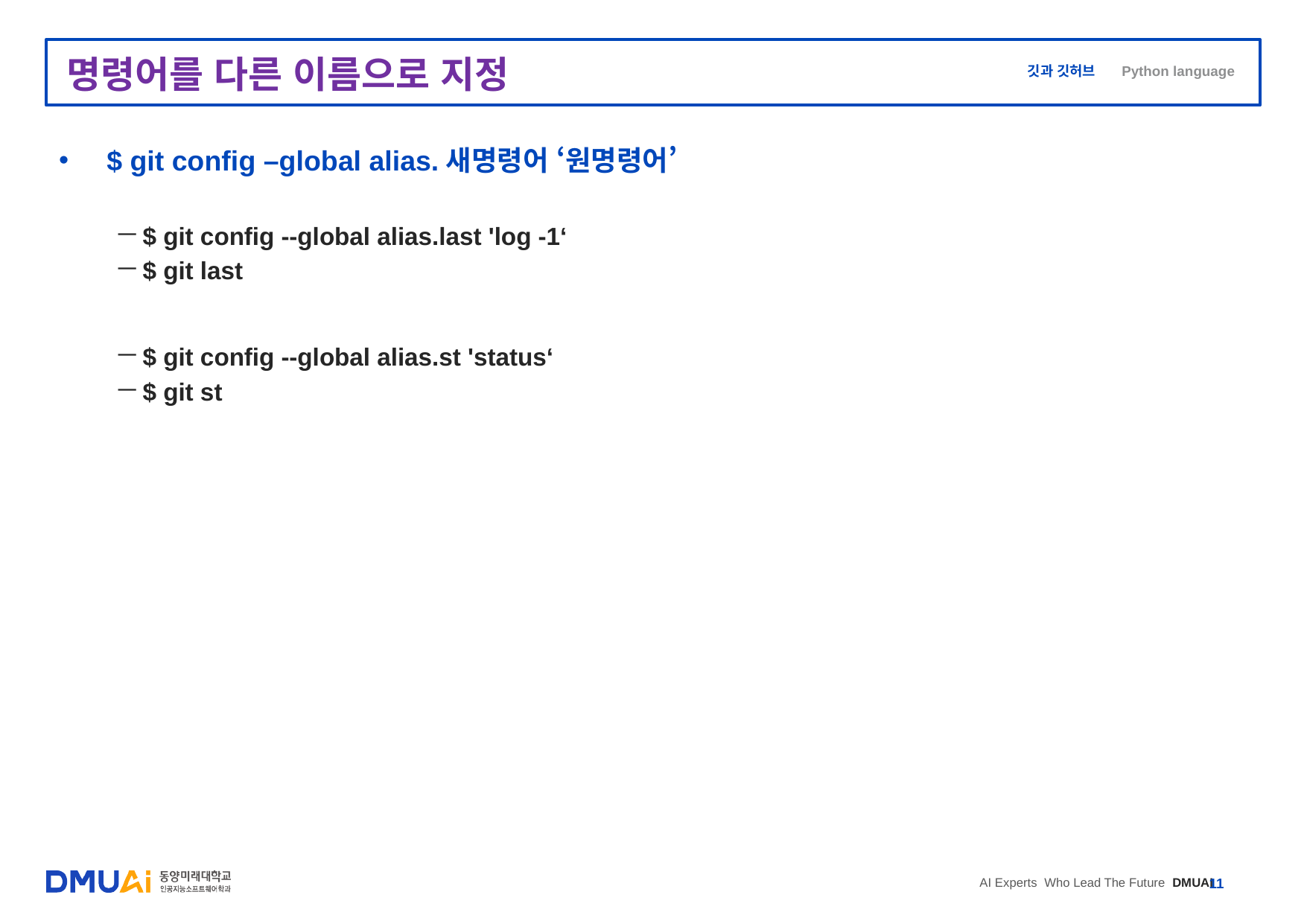

# 명령어를 다른 이름으로 지정
$ git config –global alias.새명령어 ‘원명령어’

$ git config --global alias.last 'log -1‘
$ git last

$ git config --global alias.st 'status‘
$ git st